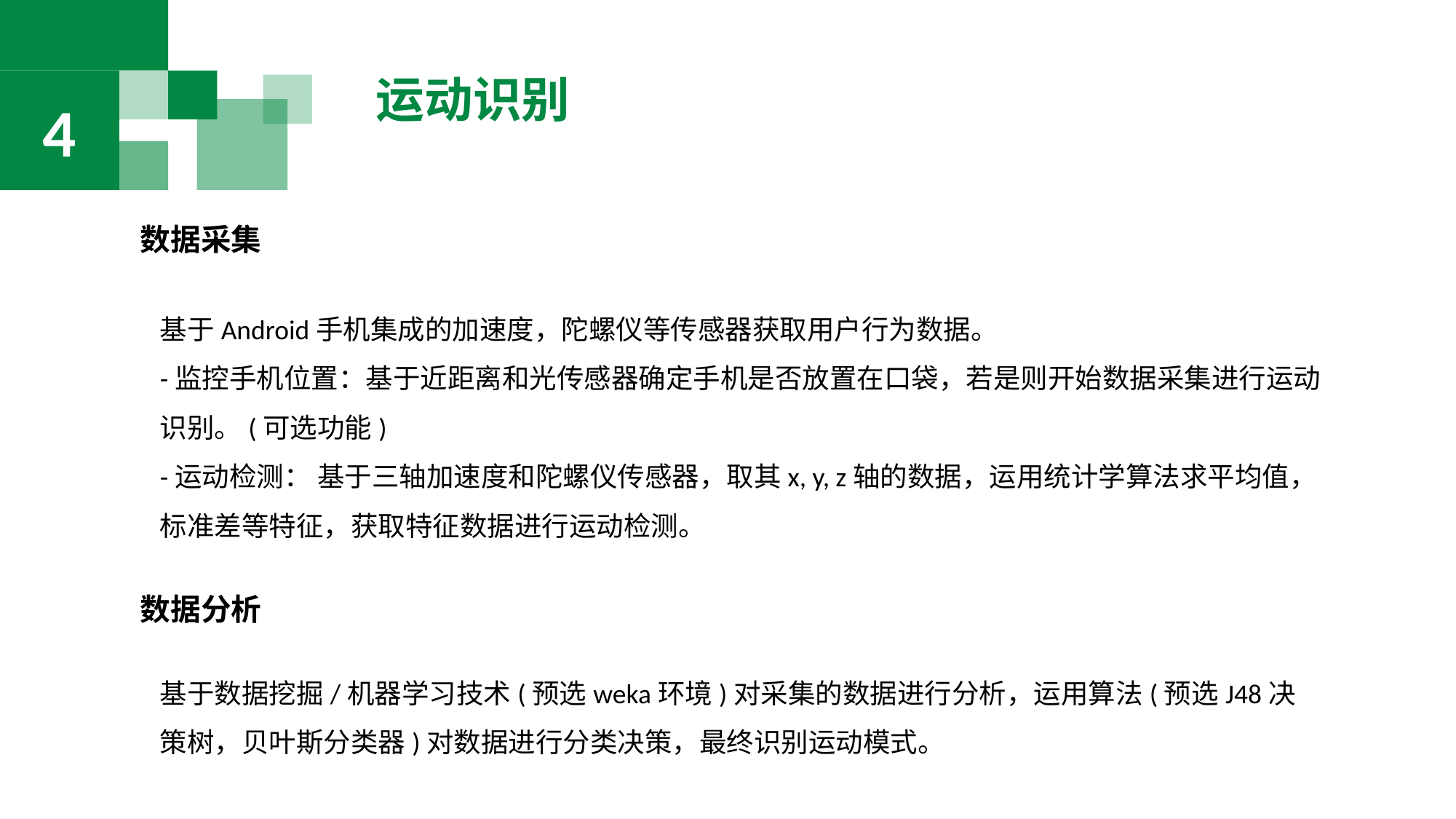

4
运动识别
数据采集
基于Android手机集成的加速度，陀螺仪等传感器获取用户行为数据。
-监控手机位置：基于近距离和光传感器确定手机是否放置在口袋，若是则开始数据采集进行运动识别。(可选功能)
-运动检测： 基于三轴加速度和陀螺仪传感器，取其x, y, z轴的数据，运用统计学算法求平均值，标准差等特征，获取特征数据进行运动检测。
数据分析
基于数据挖掘/机器学习技术(预选weka环境)对采集的数据进行分析，运用算法(预选J48决策树，贝叶斯分类器)对数据进行分类决策，最终识别运动模式。